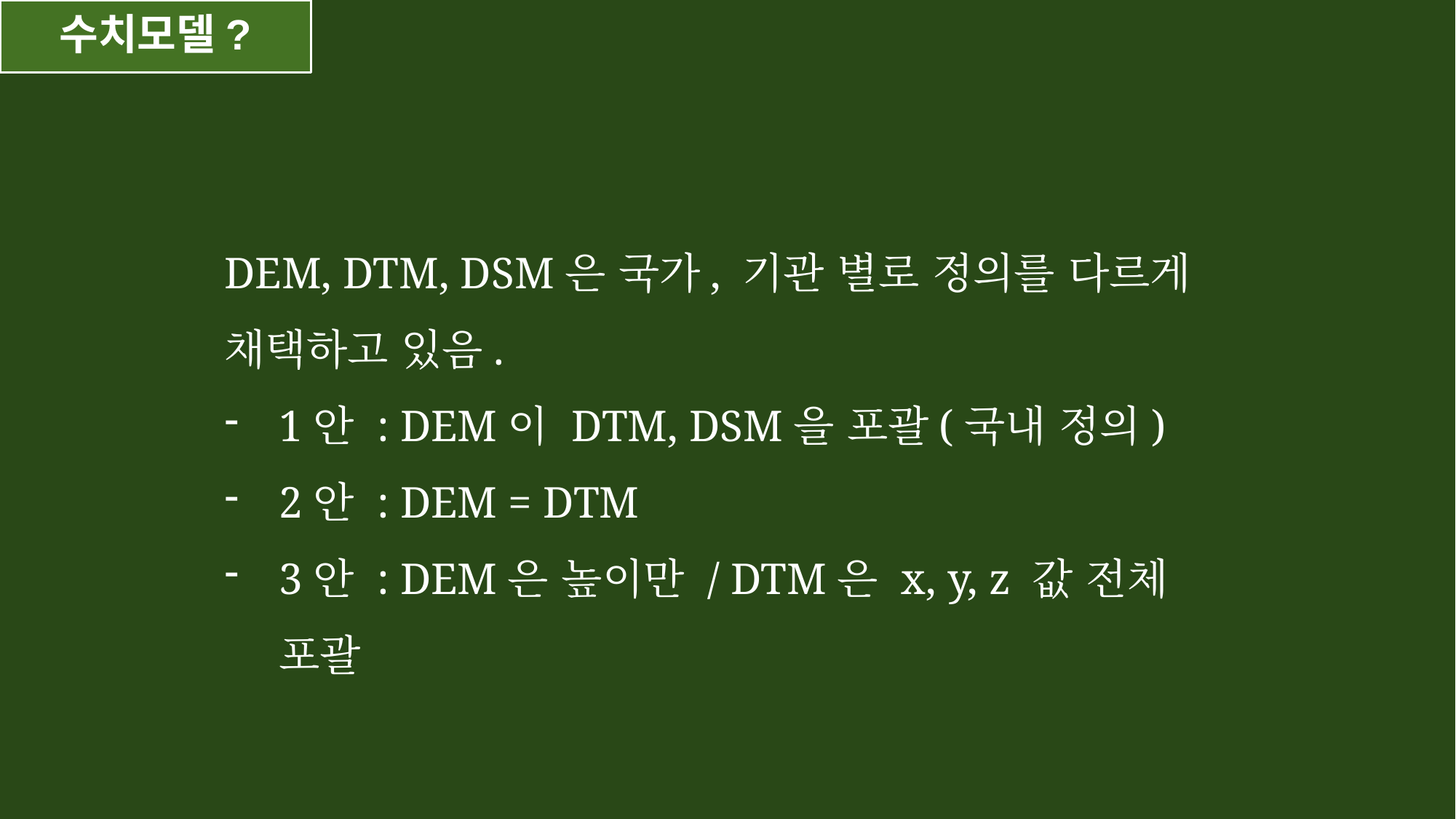

# 수치모델?
DEM, DTM, DSM은 국가, 기관 별로 정의를 다르게 채택하고 있음.
1안 : DEM이 DTM, DSM을 포괄(국내 정의)
2안 : DEM = DTM
3안 : DEM은 높이만 / DTM은 x, y, z 값 전체 포괄